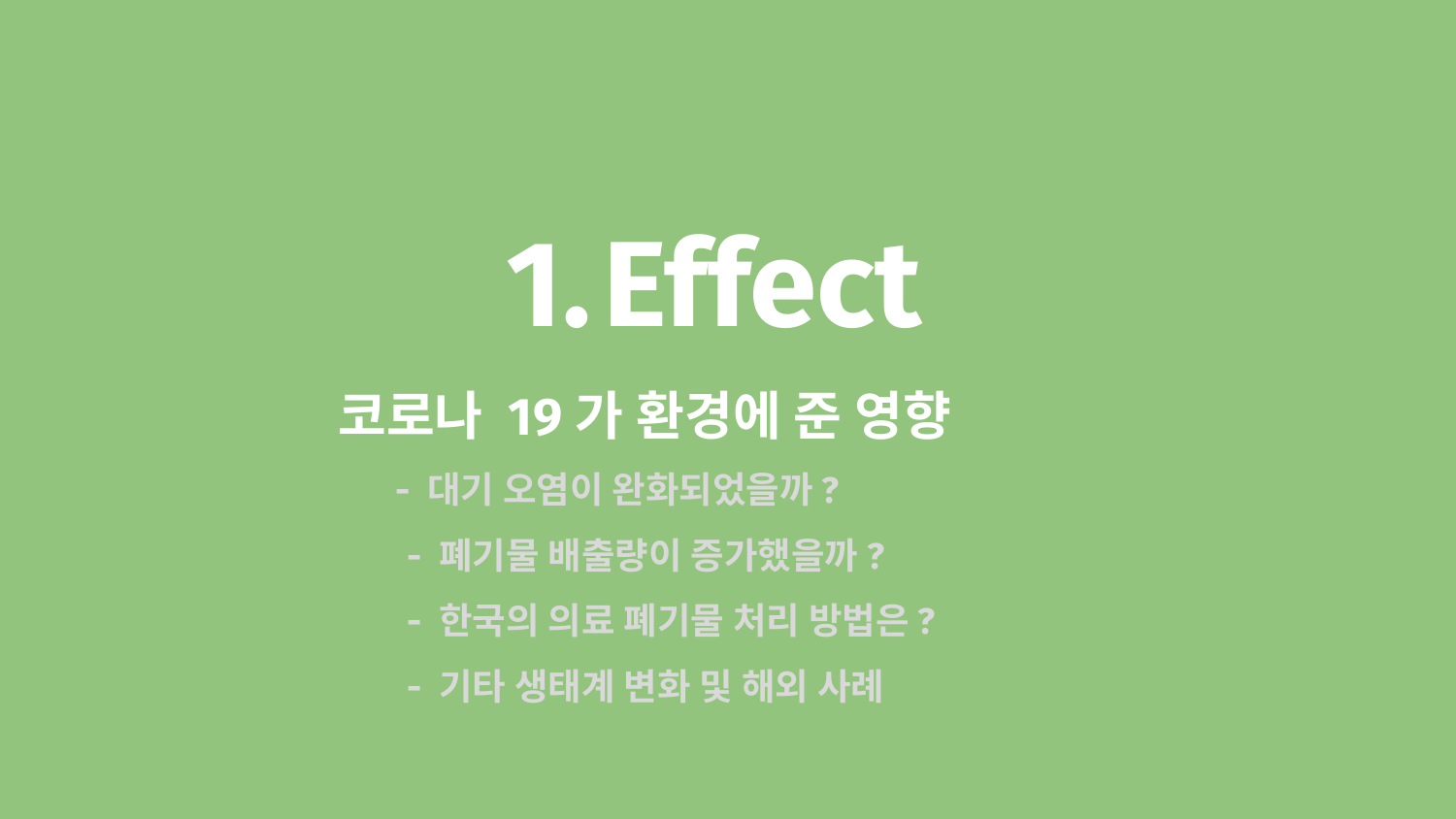

Effect
                    코로나 19가 환경에 준 영향
                                  - 대기 오염이 완화되었을까?
                           - 폐기물 배출량이 증가했을까?
                           - 한국의 의료 폐기물 처리 방법은?
                           - 기타 생태계 변화 및 해외 사례